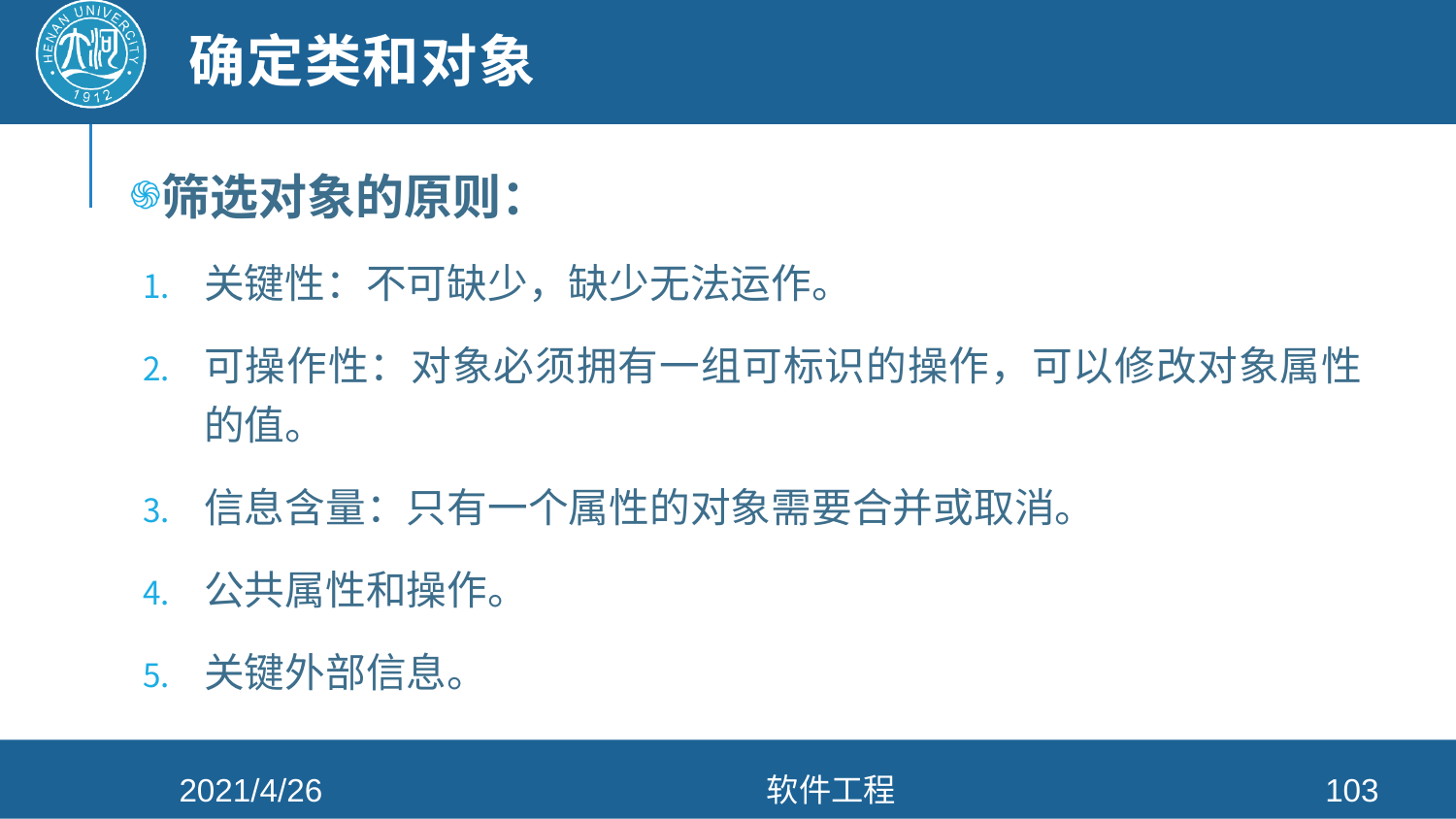

# 确定类和对象
筛选对象的原则：
关键性：不可缺少，缺少无法运作。
可操作性：对象必须拥有一组可标识的操作，可以修改对象属性的值。
信息含量：只有一个属性的对象需要合并或取消。
公共属性和操作。
关键外部信息。
2021/4/26
软件工程
103